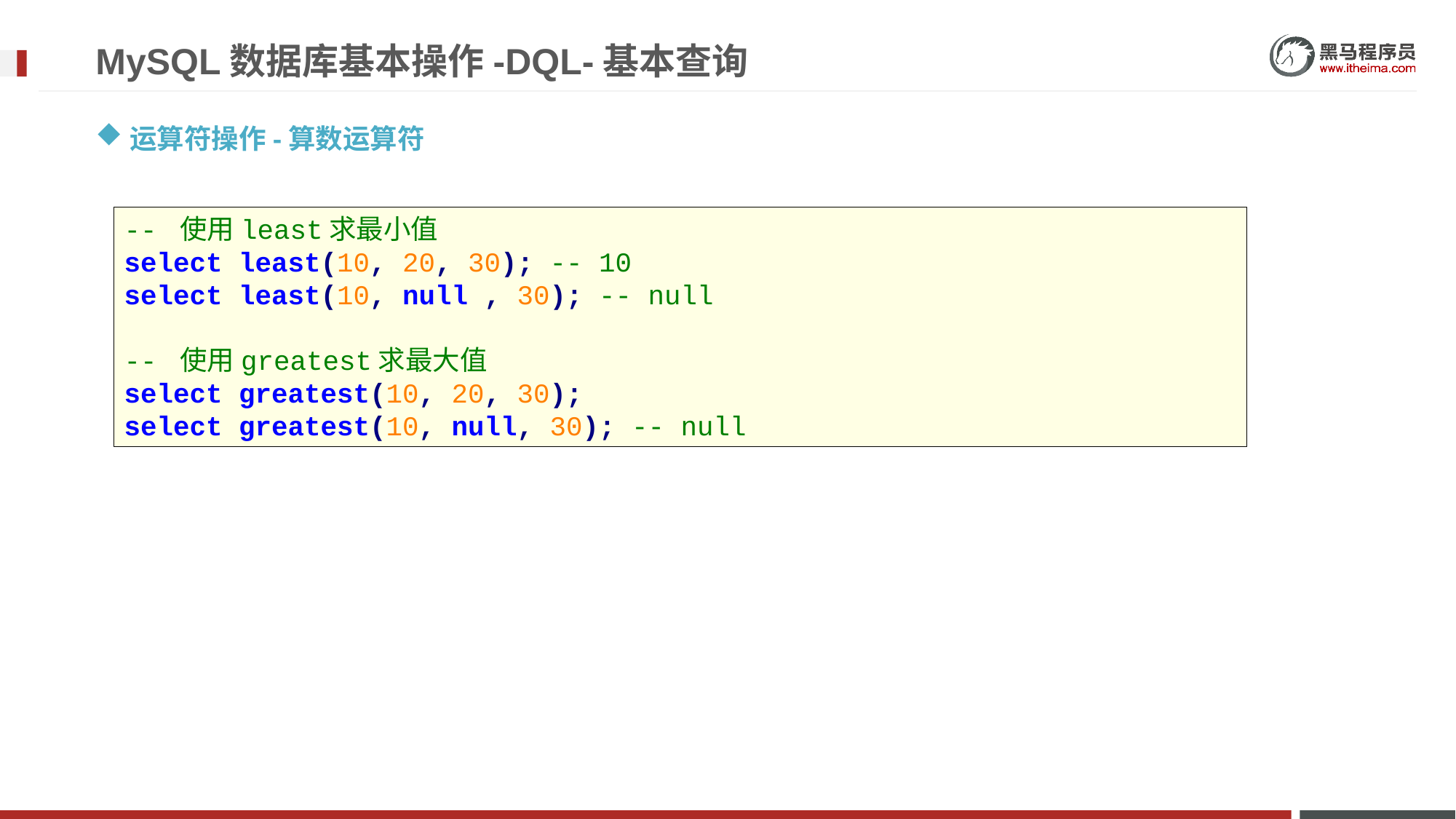

# MySQL数据库基本操作-DQL-基本查询
运算符操作-算数运算符
-- 使用least求最小值
select least(10, 20, 30); -- 10
select least(10, null , 30); -- null

-- 使用greatest求最大值
select greatest(10, 20, 30);
select greatest(10, null, 30); -- null